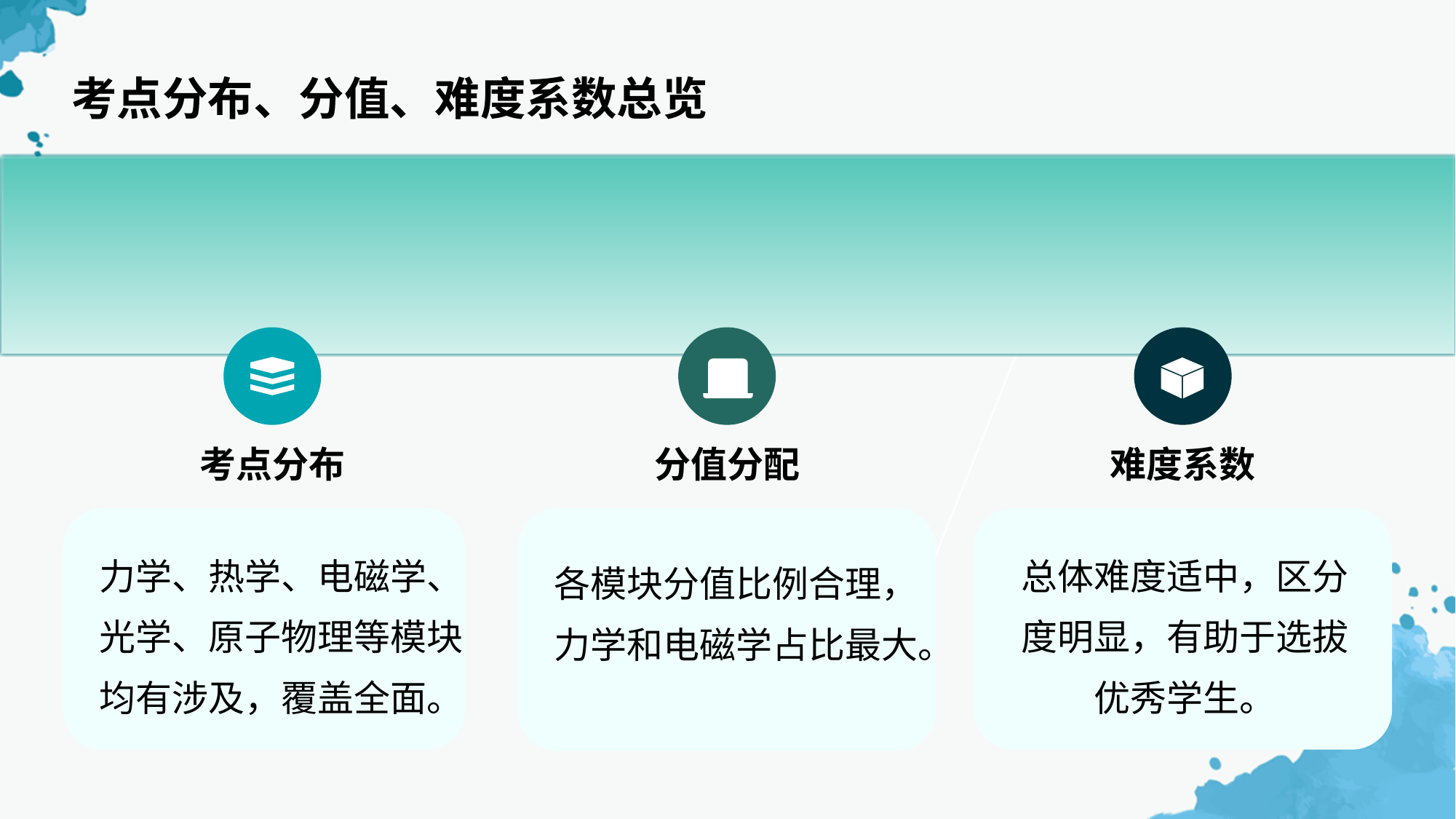

考点分布、分值、难度系数总览

考点分布
分值分配
难度系数

力学、热学、电磁学、光学、原子物理等模块均有涉及，覆盖全面。
总体难度适中，区分度明显，有助于选拔优秀学生。
各模块分值比例合理，力学和电磁学占比最大。